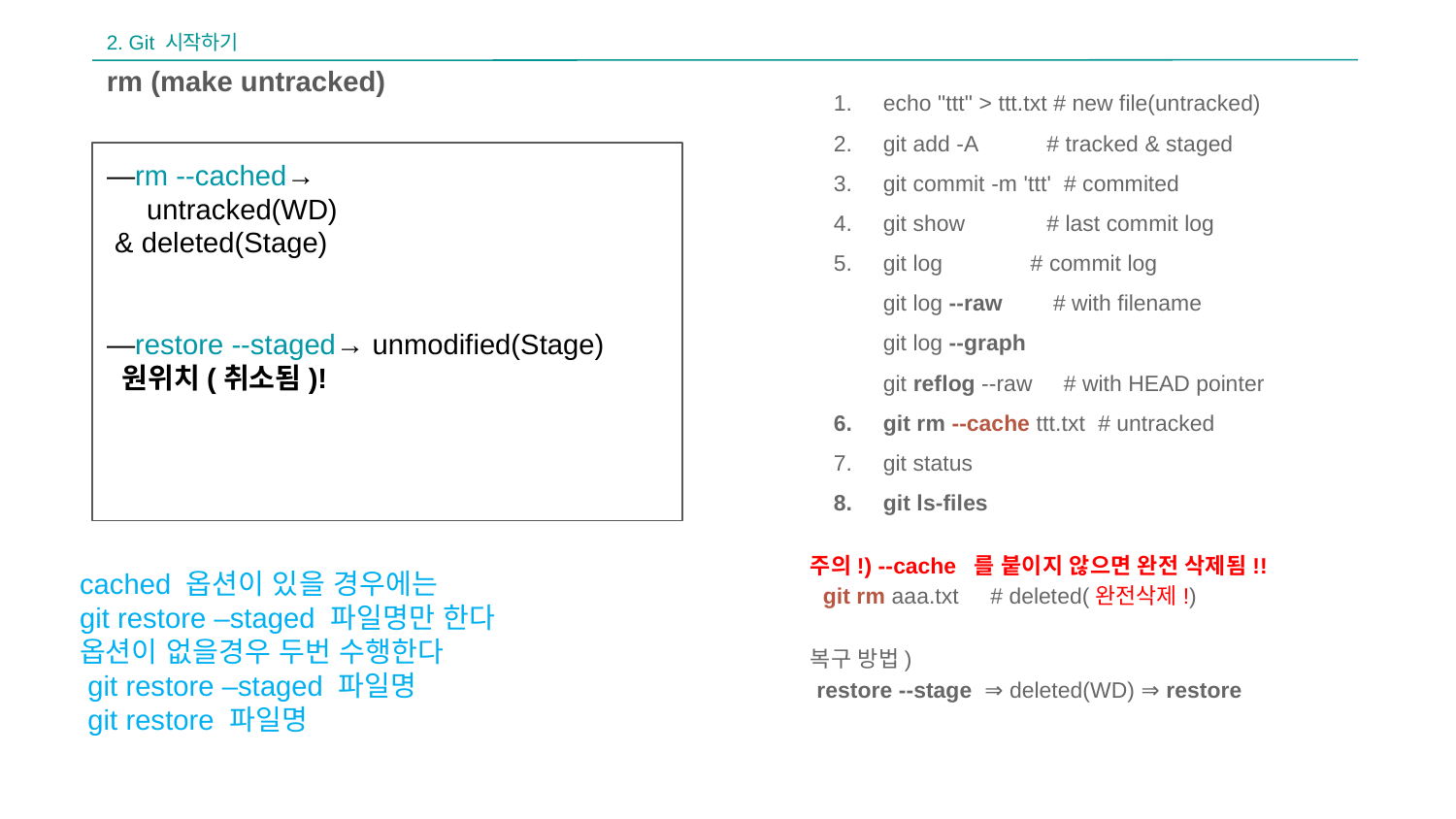

2. Git 시작하기
rm (make untracked)

echo "ttt" > ttt.txt # new file(untracked)
git add -A           # tracked & staged
git commit -m 'ttt'  # commited
git show             # last commit log
git log              # commit log
git log --raw        # with filename
git log --graph
git reflog --raw     # with HEAD pointer
git rm --cache ttt.txt  # untracked
git status
git ls-files
주의!) --cache  를 붙이지 않으면 완전 삭제됨!!
  git rm aaa.txt     # deleted(완전삭제!)
복구 방법)
 restore --stage  ⇒ deleted(WD) ⇒ restore
—rm --cached→
     untracked(WD)
 & deleted(Stage)

—restore --staged→ unmodified(Stage)
 원위치(취소됨)!

cached 옵션이 있을 경우에는
git restore –staged 파일명만 한다
옵션이 없을경우 두번 수행한다
 git restore –staged 파일명
 git restore 파일명